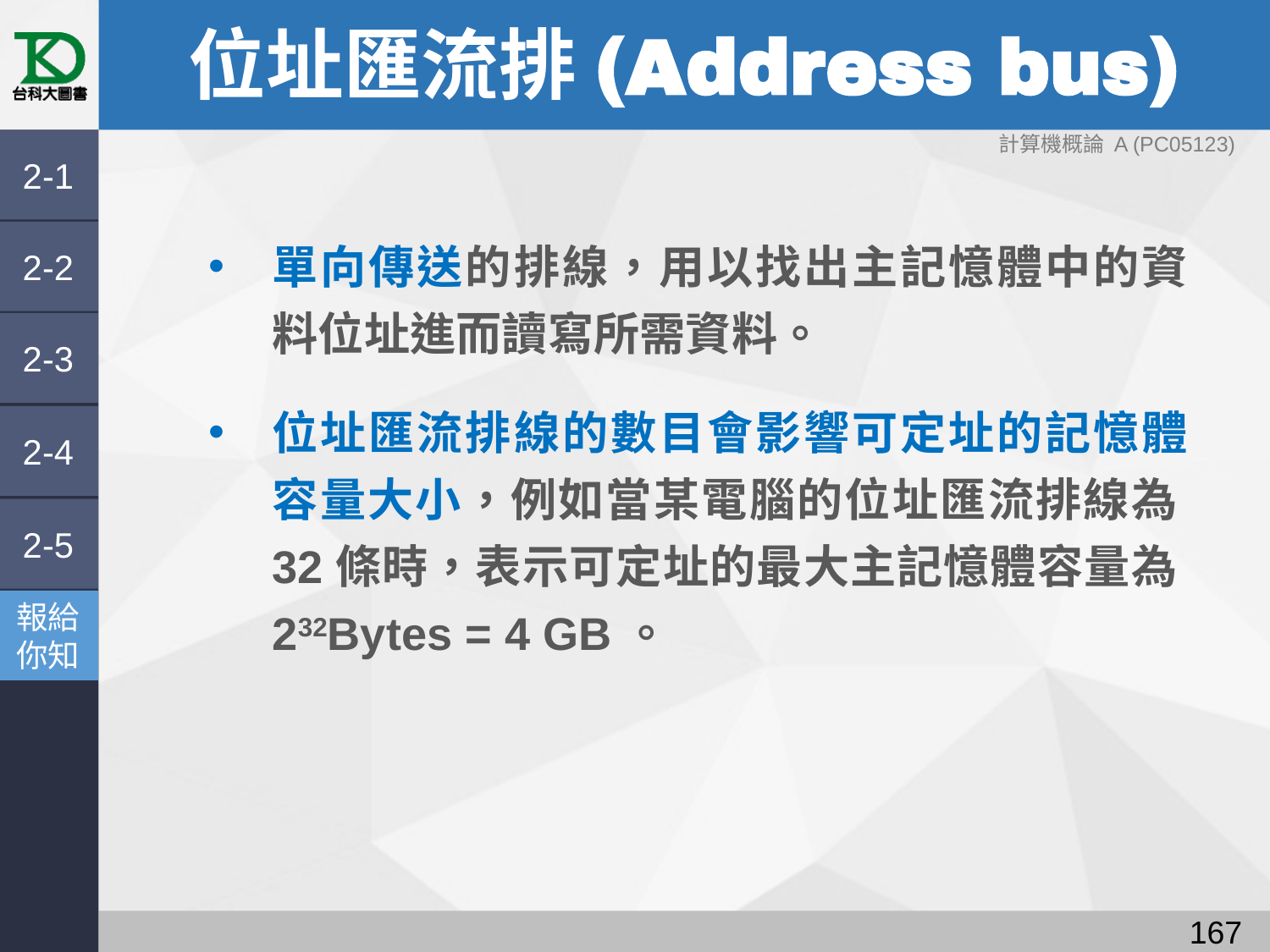

# 位址匯流排(Address bus)
計算機概論 A (PC05123)
2-1
單向傳送的排線，用以找出主記憶體中的資料位址進而讀寫所需資料。
位址匯流排線的數目會影響可定址的記憶體容量大小，例如當某電腦的位址匯流排線為32條時，表示可定址的最大主記憶體容量為232Bytes = 4 GB。
2-2
2-3
2-4
2-5
報給
你知
167